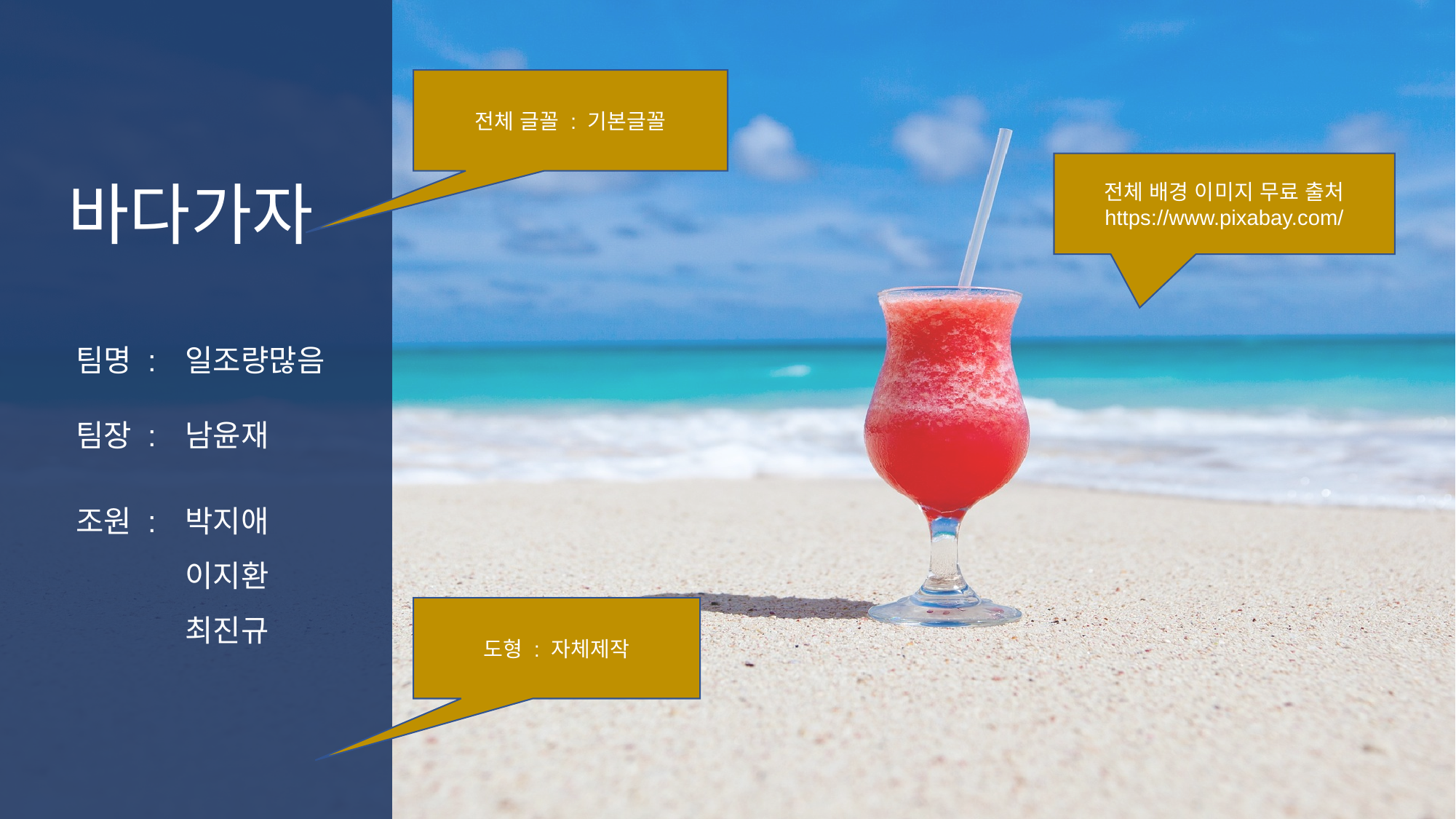

전체 글꼴 : 기본글꼴
전체 배경 이미지 무료 출처
https://www.pixabay.com/
바다가자
팀명 : 	일조량많음
팀장 : 	남윤재
조원 : 	박지애
	이지환
	최진규
도형 : 자체제작